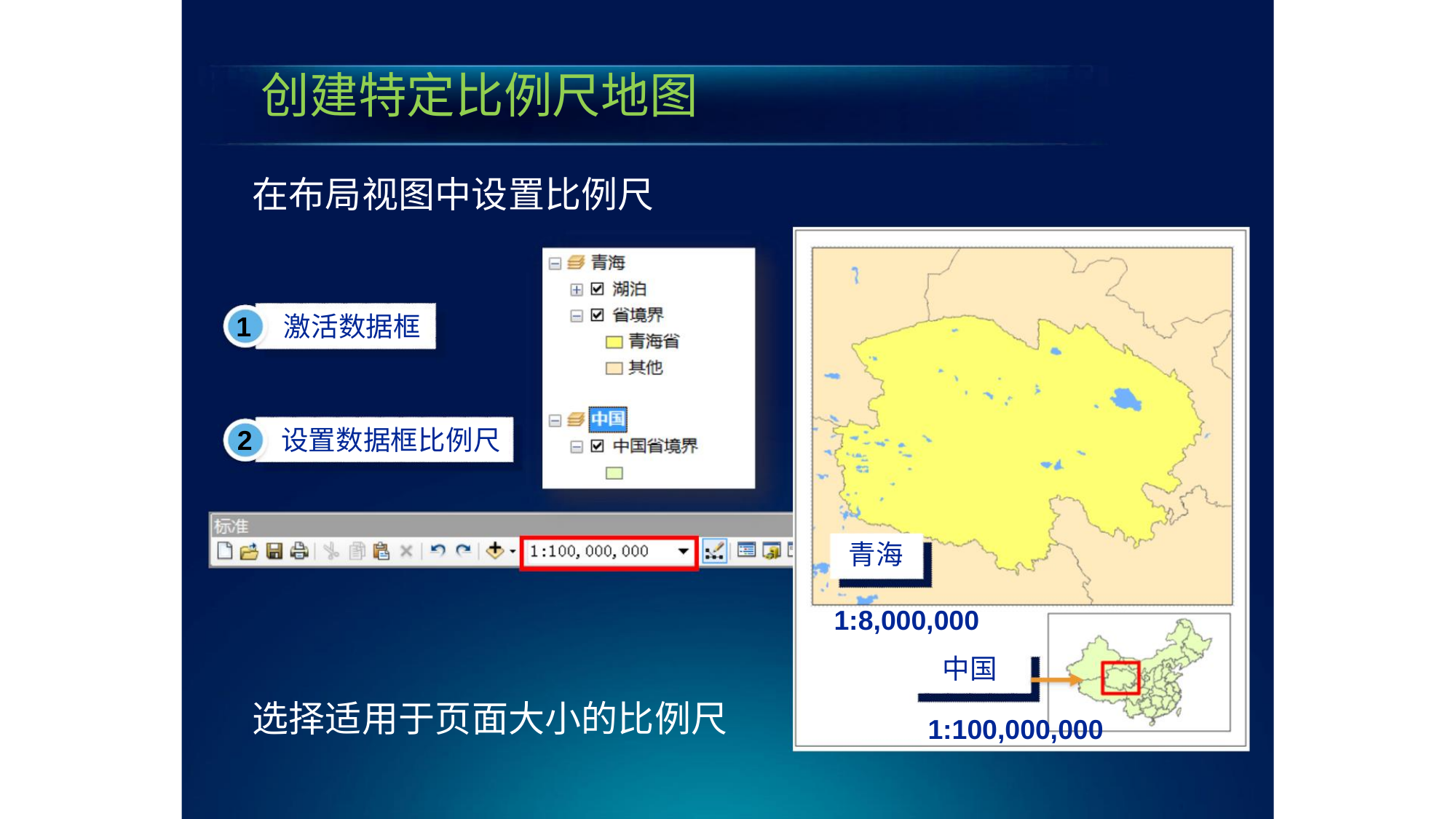

创建特定比例尺地图
在布局视图中设置比例尺
1 激活数据框
2 设置数据框比例尺
青海
1:8,000,000
中国
1:100,000,000
选择适用于页面大小的比例尺